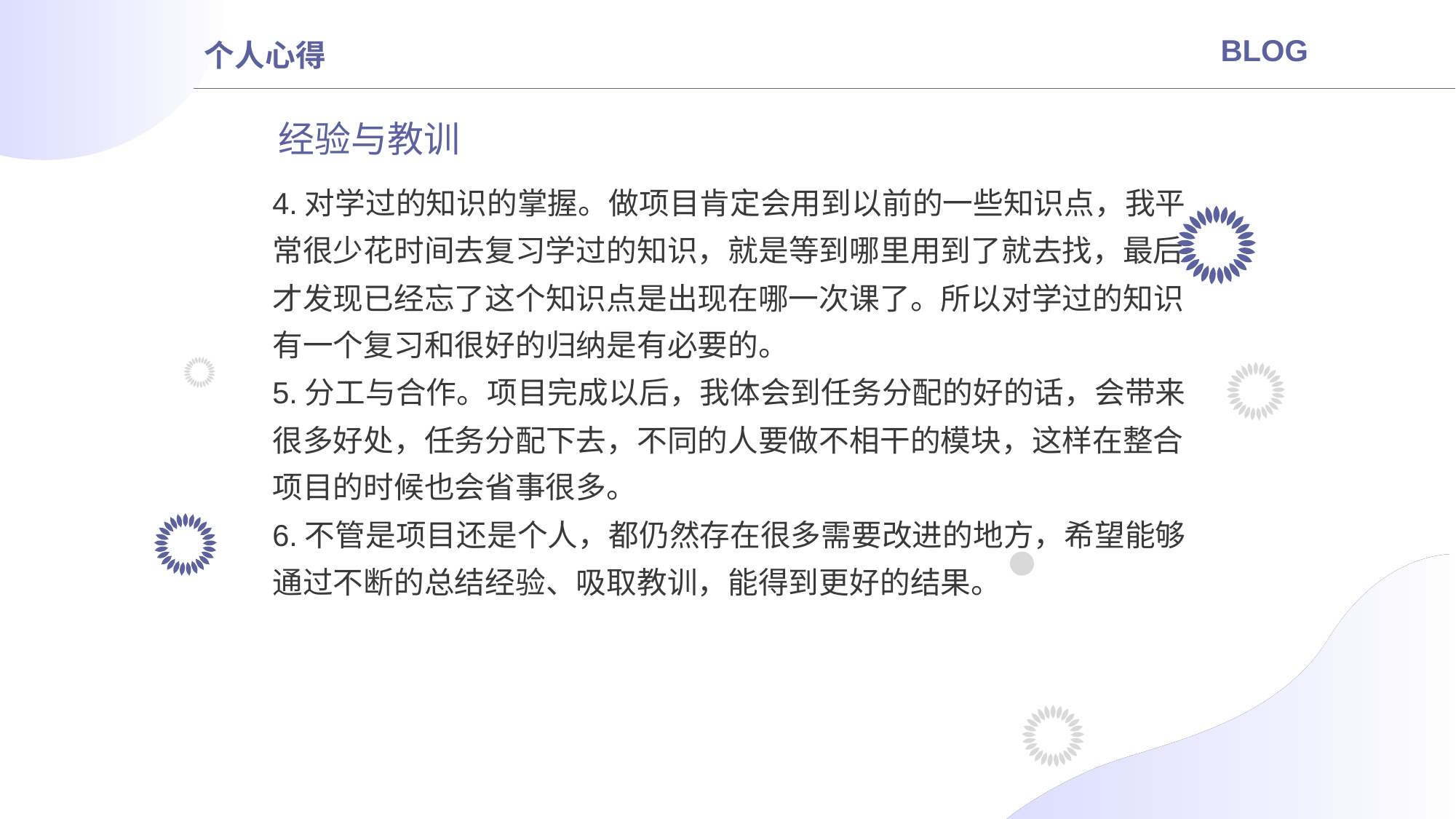

个人心得
BLOG
经验与教训

4.对学过的知识的掌握。做项目肯定会用到以前的一些知识点，我平常很少花时间去复习学过的知识，就是等到哪里用到了就去找，最后才发现已经忘了这个知识点是出现在哪一次课了。所以对学过的知识有一个复习和很好的归纳是有必要的。
5.分工与合作。项目完成以后，我体会到任务分配的好的话，会带来很多好处，任务分配下去，不同的人要做不相干的模块，这样在整合项目的时候也会省事很多。
6.不管是项目还是个人，都仍然存在很多需要改进的地方，希望能够通过不断的总结经验、吸取教训，能得到更好的结果。